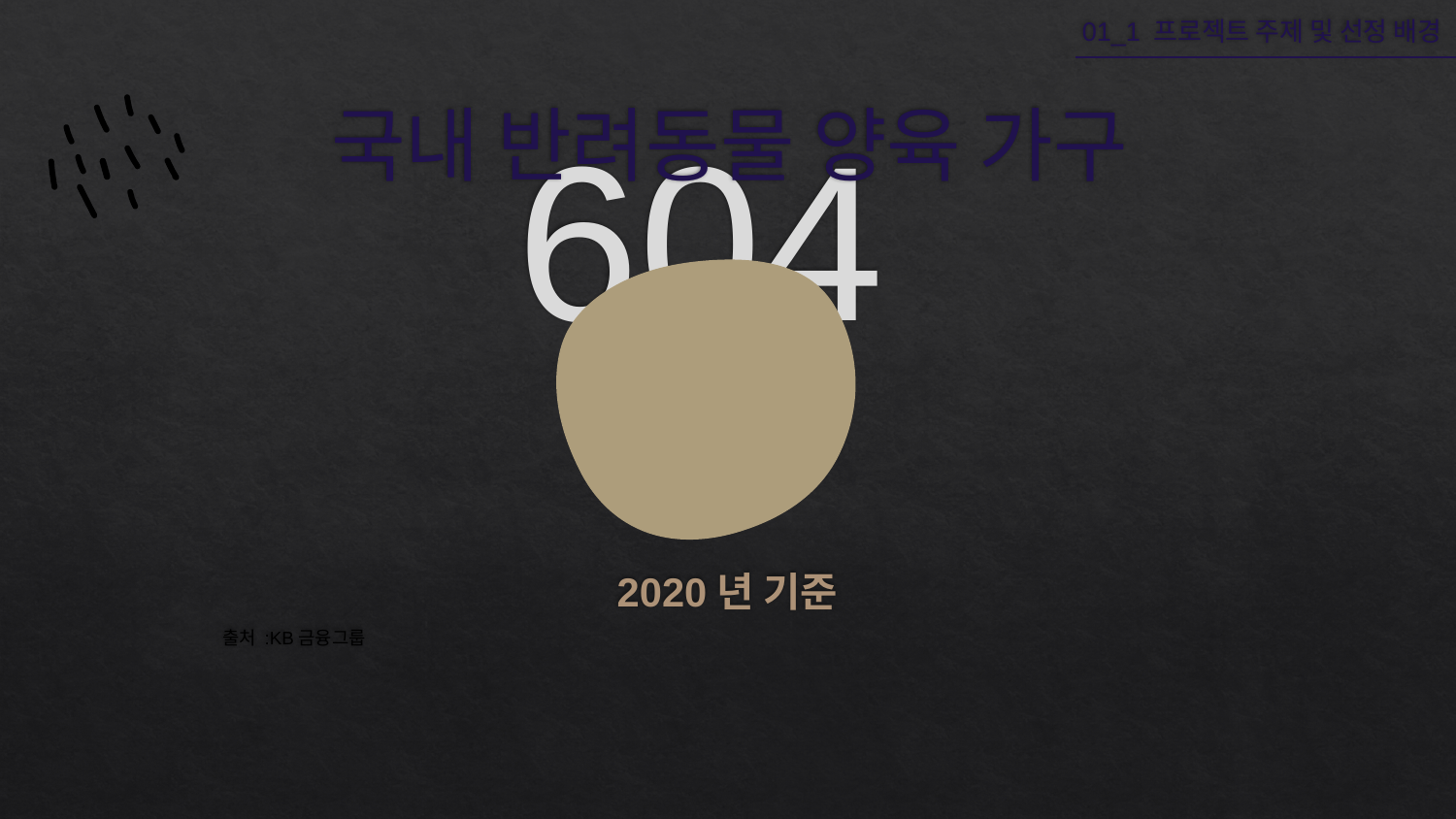

01_1 프로젝트 주제 및 선정 배경
국내 반려동물 양육 가구

# 604만
2020년 기준
출처 :KB금융그룹